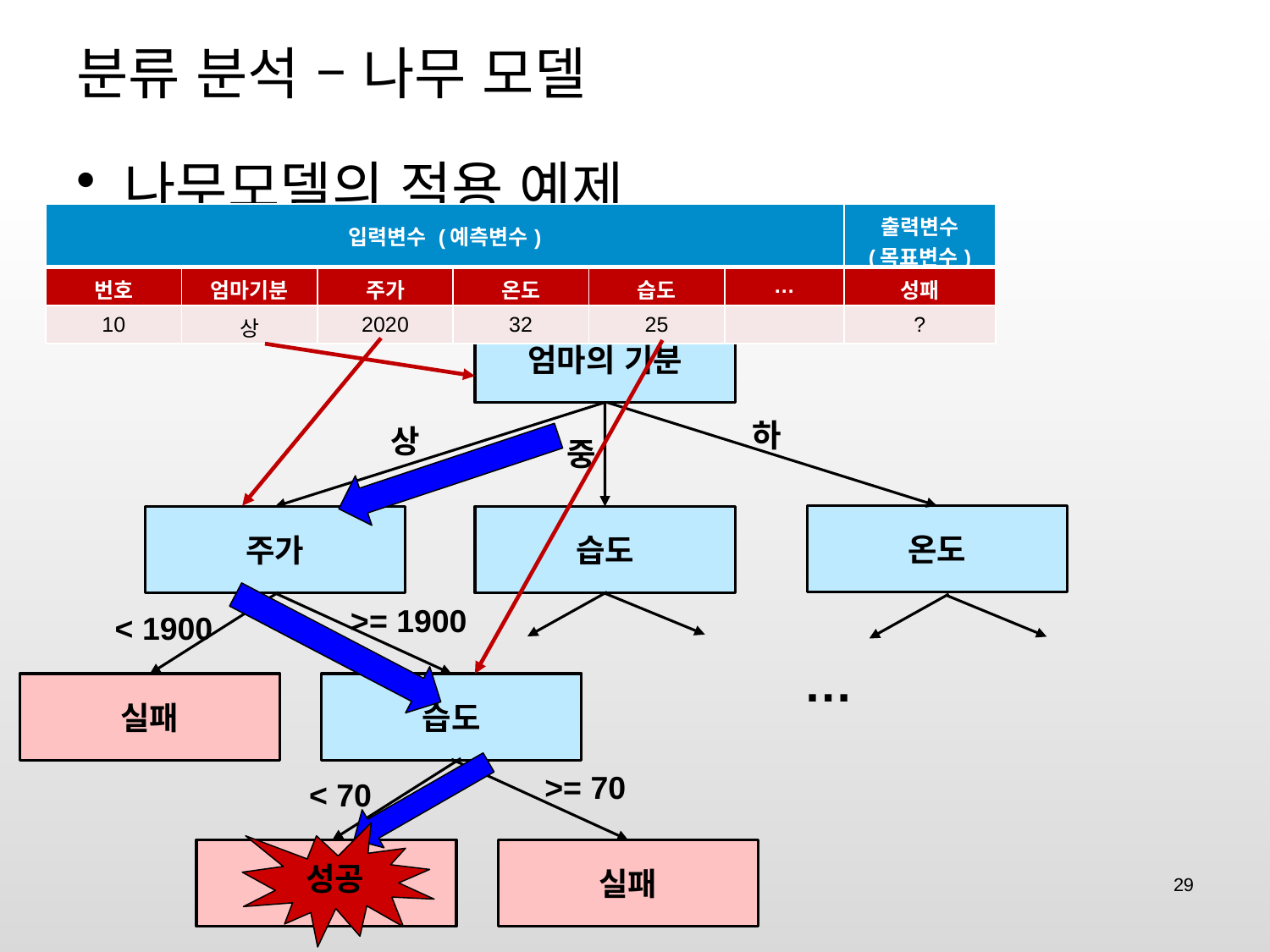

# 분류 분석 – 나무 모델
나무모델의 적용 예제

| 입력변수 (예측변수) |  |  |  |  |  | 출력변수 (목표변수) |
| --- | --- | --- | --- | --- | --- | --- |
| 번호 | 엄마기분 | 주가 | 온도 | 습도 | … | 성패 |
| 10 | 상 | 2020 | 32 | 25 |  | ? |
엄마의 기분
하
상
중

온도
주가
습도
>= 1900
< 1900

…
습도
실패
>= 70
< 70

실패
성공
성공
29